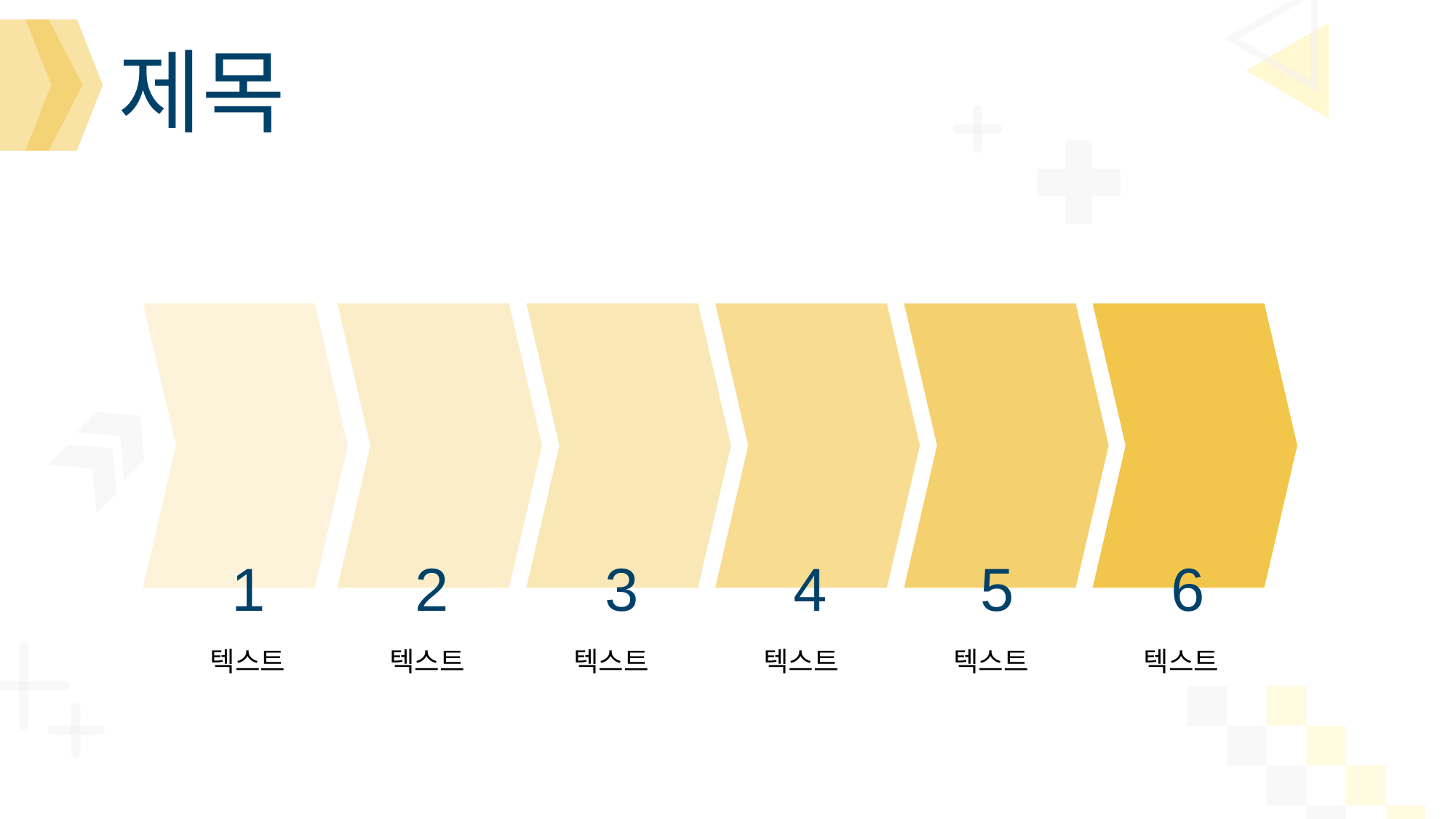

제목

1
2
3
4
5
6
텍스트
텍스트
텍스트
텍스트
텍스트
텍스트